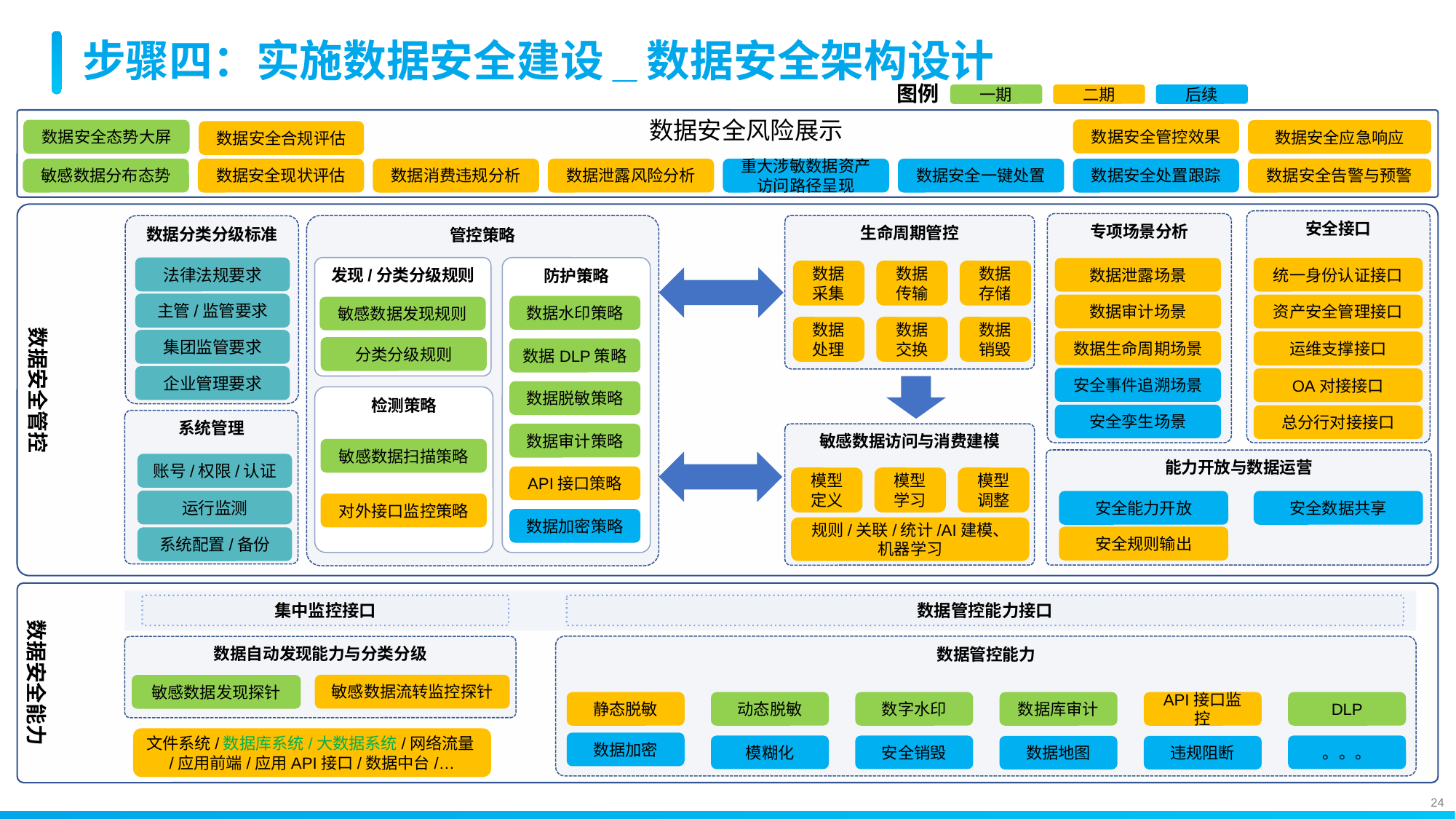

# 步骤四：实施数据安全建设_数据安全架构设计
图例
一期
二期
后续

数据安全风险展示
数据安全管控效果
数据安全态势大屏
数据安全应急响应
数据安全合规评估
敏感数据分布态势
数据安全现状评估
数据消费违规分析
数据泄露风险分析
重大涉敏数据资产访问路径呈现
数据安全一键处置
数据安全处置跟踪
数据安全告警与预警
数据安全管控
安全接口
专项场景分析
管控策略
生命周期管控
数据分类分级标准
法律法规要求
发现/分类分级规则
防护策略
统一身份认证接口
数据泄露场景
数据采集
数据传输
数据存储

主管/监管要求
数据审计场景
资产安全管理接口
数据水印策略
敏感数据发现规则
数据处理
数据交换
数据销毁
集团监管要求
数据生命周期场景
运维支撑接口
分类分级规则
数据DLP策略
企业管理要求
安全事件追溯场景
OA对接接口

数据脱敏策略
检测策略
安全孪生场景
总分行对接接口
系统管理
数据审计策略
敏感数据访问与消费建模
敏感数据扫描策略
能力开放与数据运营

账号/权限/认证
API接口策略
模型定义
模型学习
模型调整
运行监测
安全能力开放
安全数据共享
对外接口监控策略
数据加密策略
规则/关联/统计/AI建模、机器学习
安全规则输出
系统配置/备份
数据安全能力

集中监控接口
数据管控能力接口
数据管控能力
数据自动发现能力与分类分级
敏感数据流转监控探针
敏感数据发现探针
静态脱敏
动态脱敏
数字水印
数据库审计
API接口监控
DLP
文件系统/数据库系统/大数据系统/网络流量/应用前端/应用API接口/数据中台/…
数据加密
模糊化
安全销毁
。。。
数据地图
违规阻断